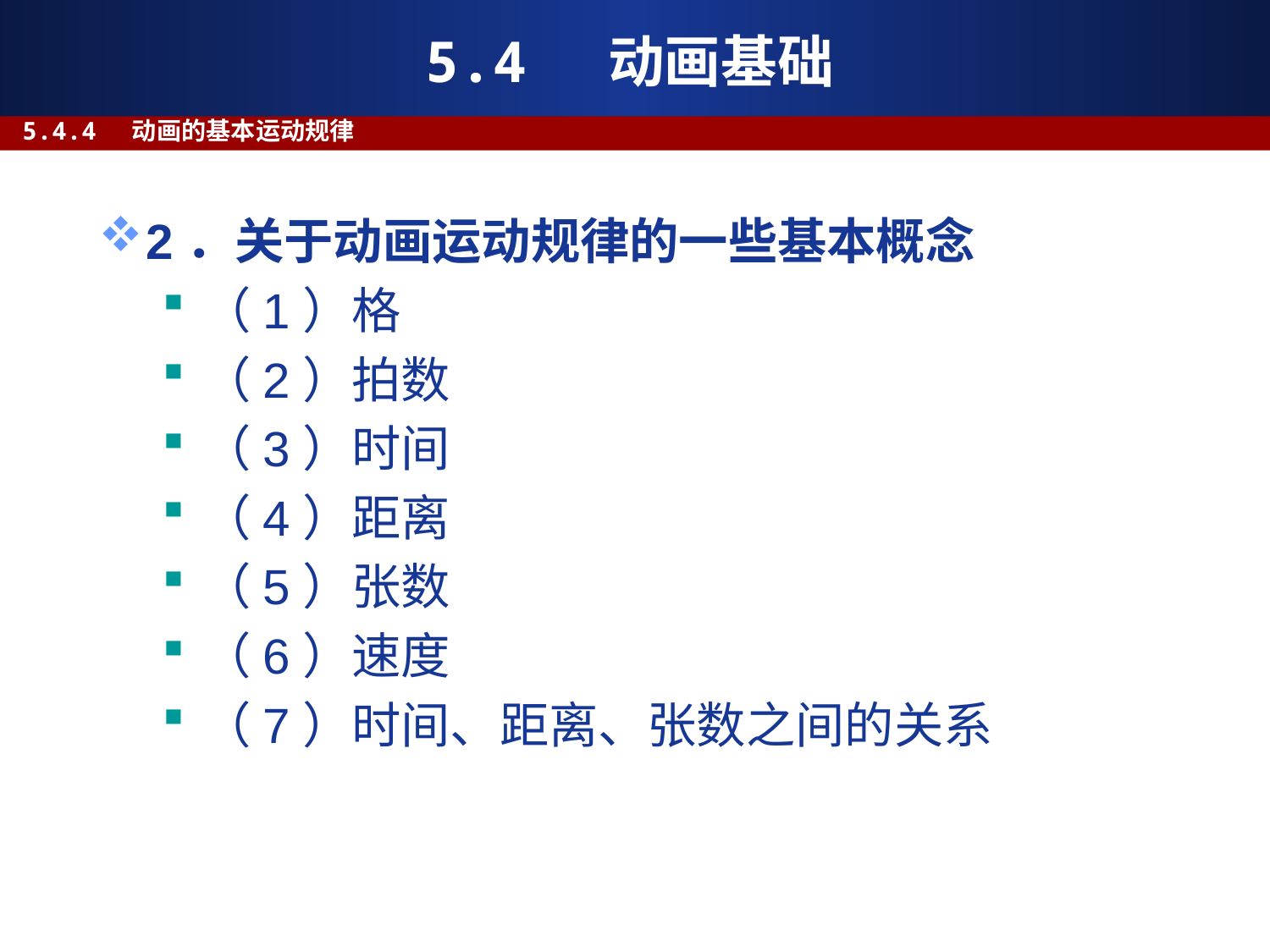

# 5.4  动画基础
5.4.4  动画的基本运动规律
2．关于动画运动规律的一些基本概念
（1）格
（2）拍数
（3）时间
（4）距离
（5）张数
（6）速度
（7）时间、距离、张数之间的关系